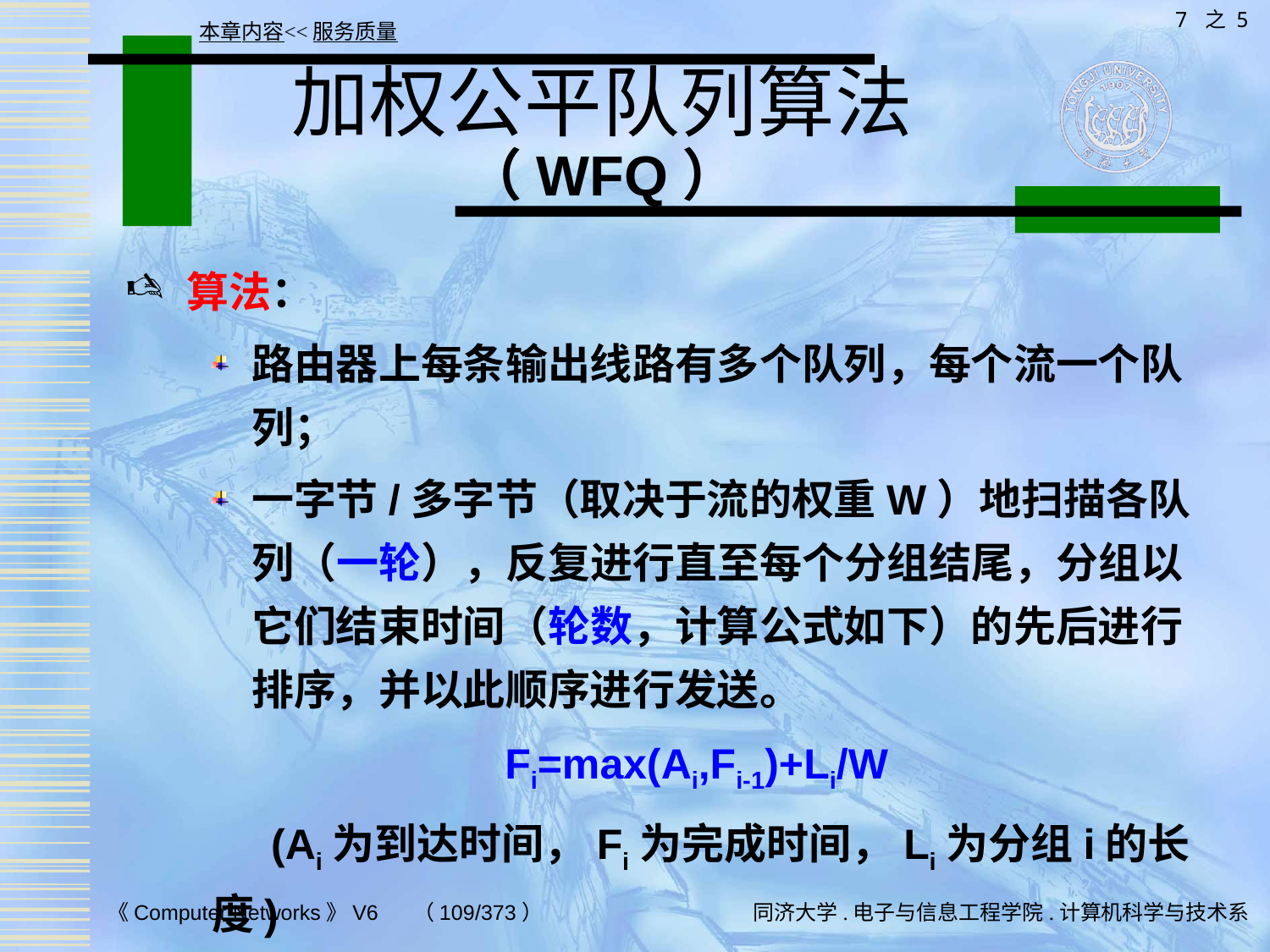

7 之 5
本章内容<<服务质量
# 加权公平队列算法 （WFQ）
算法：
路由器上每条输出线路有多个队列，每个流一个队列；
一字节/多字节（取决于流的权重W）地扫描各队列（一轮），反复进行直至每个分组结尾，分组以它们结束时间（轮数，计算公式如下）的先后进行排序，并以此顺序进行发送。
Fi=max(Ai,Fi-1)+Li/W
     (Ai为到达时间，Fi为完成时间，Li为分组i的长度)